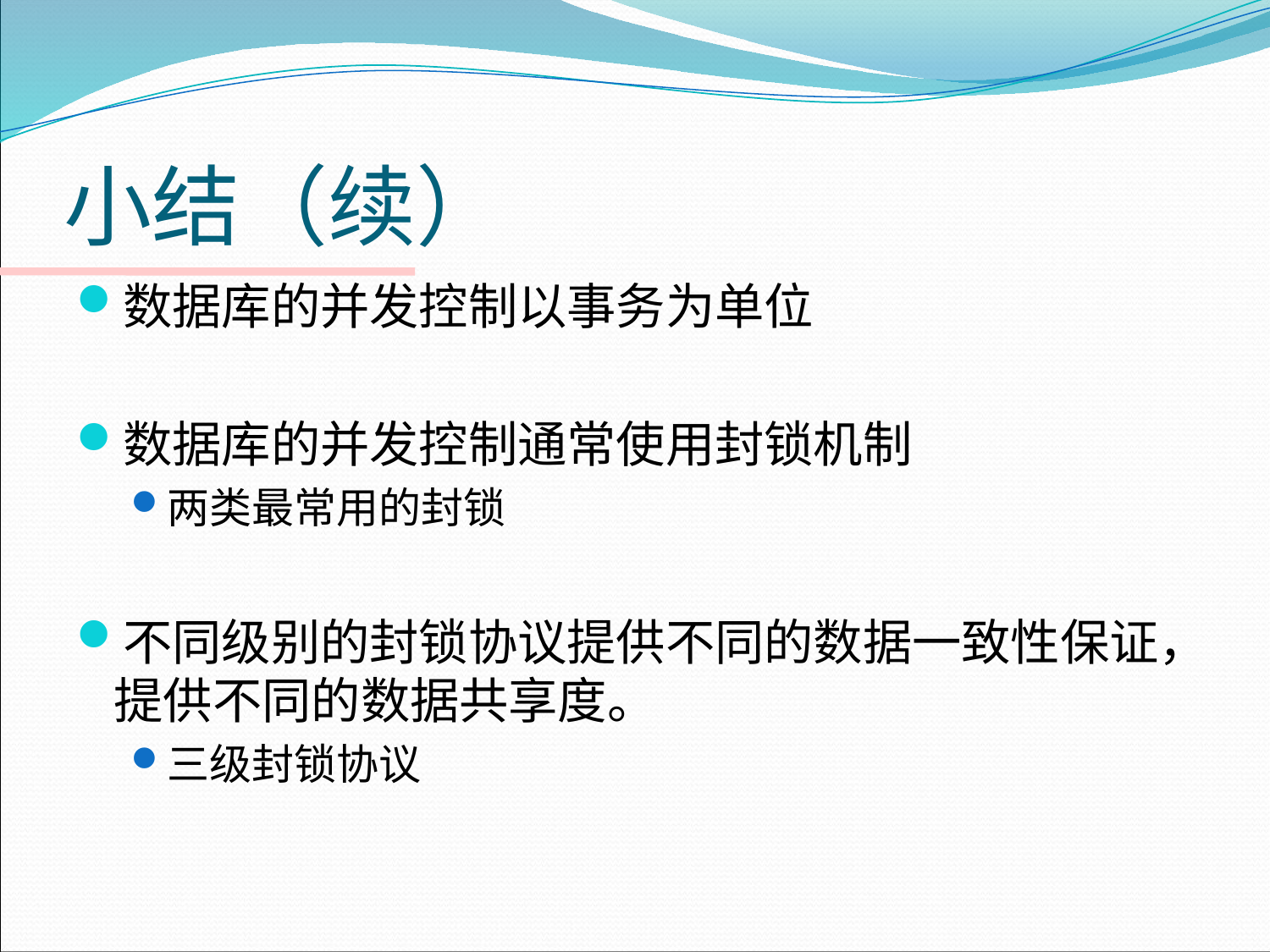

# 小结（续）
数据库的并发控制以事务为单位

数据库的并发控制通常使用封锁机制
两类最常用的封锁

不同级别的封锁协议提供不同的数据一致性保证，提供不同的数据共享度。
三级封锁协议
1053